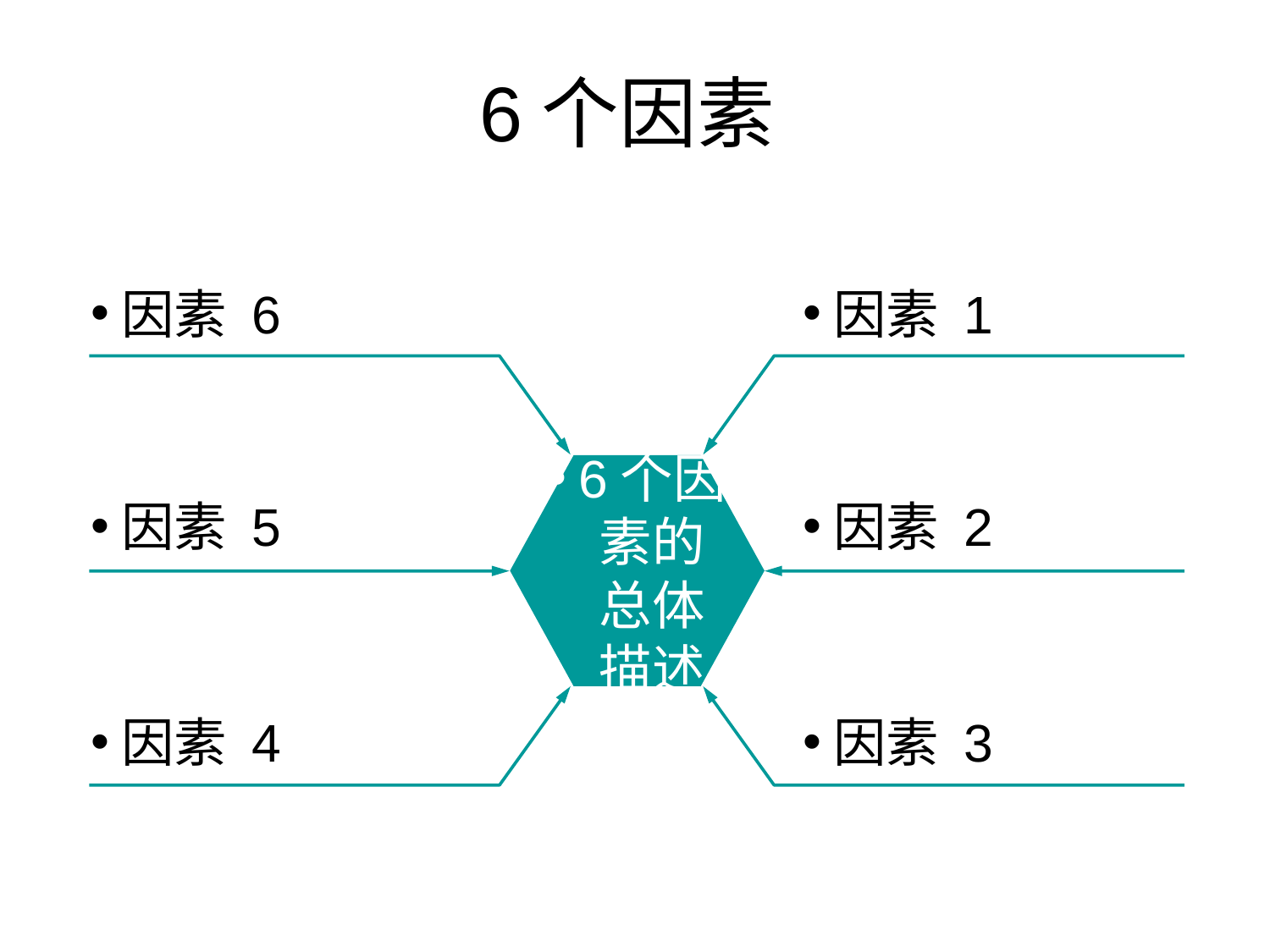

6个因素
因素 6
因素 1

因素 5
因素 2
6个因素的总体描述

因素 4
因素 3